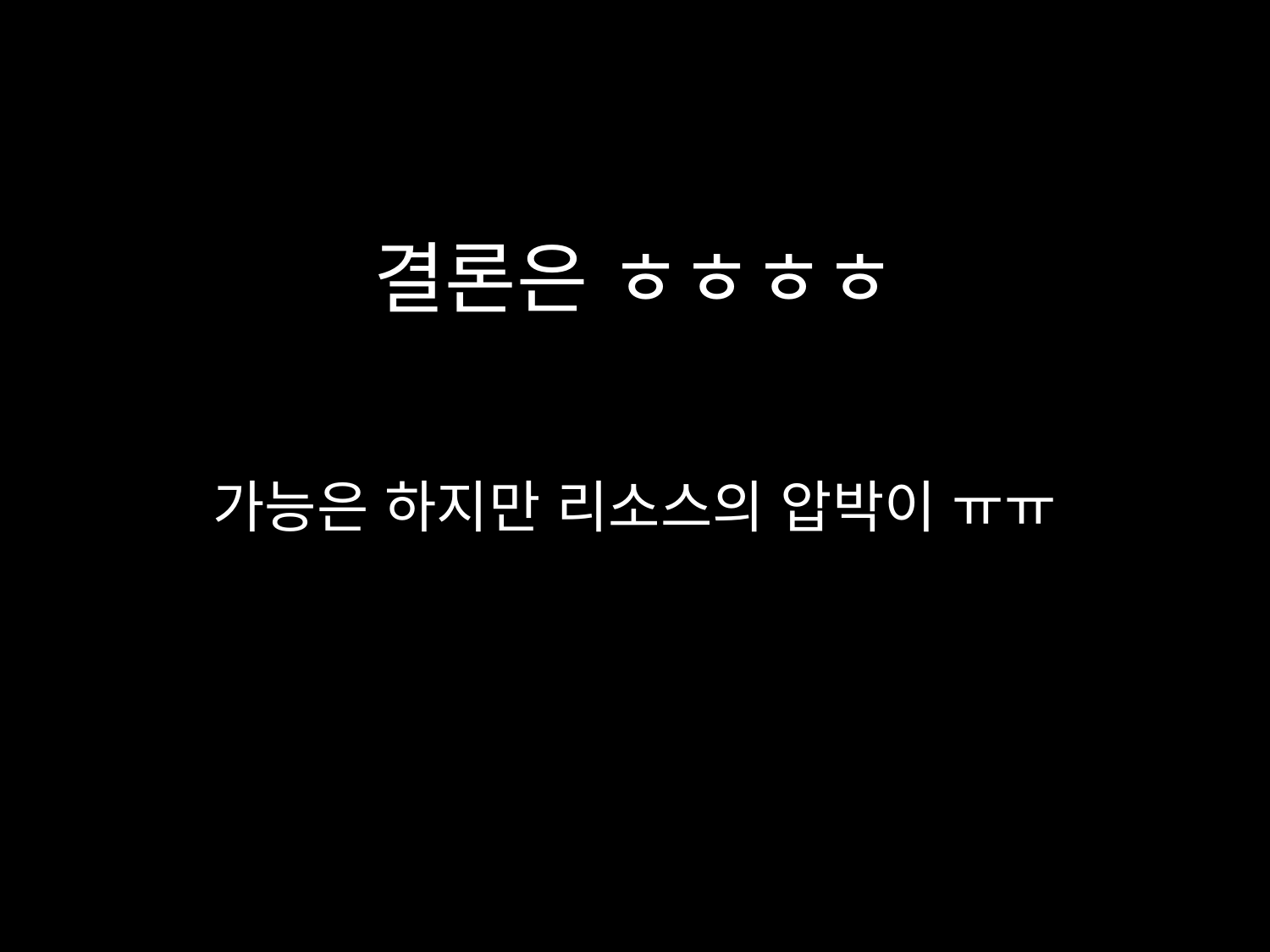

# 결론은 ㅎㅎㅎㅎ
가능은 하지만 리소스의 압박이 ㅠㅠ